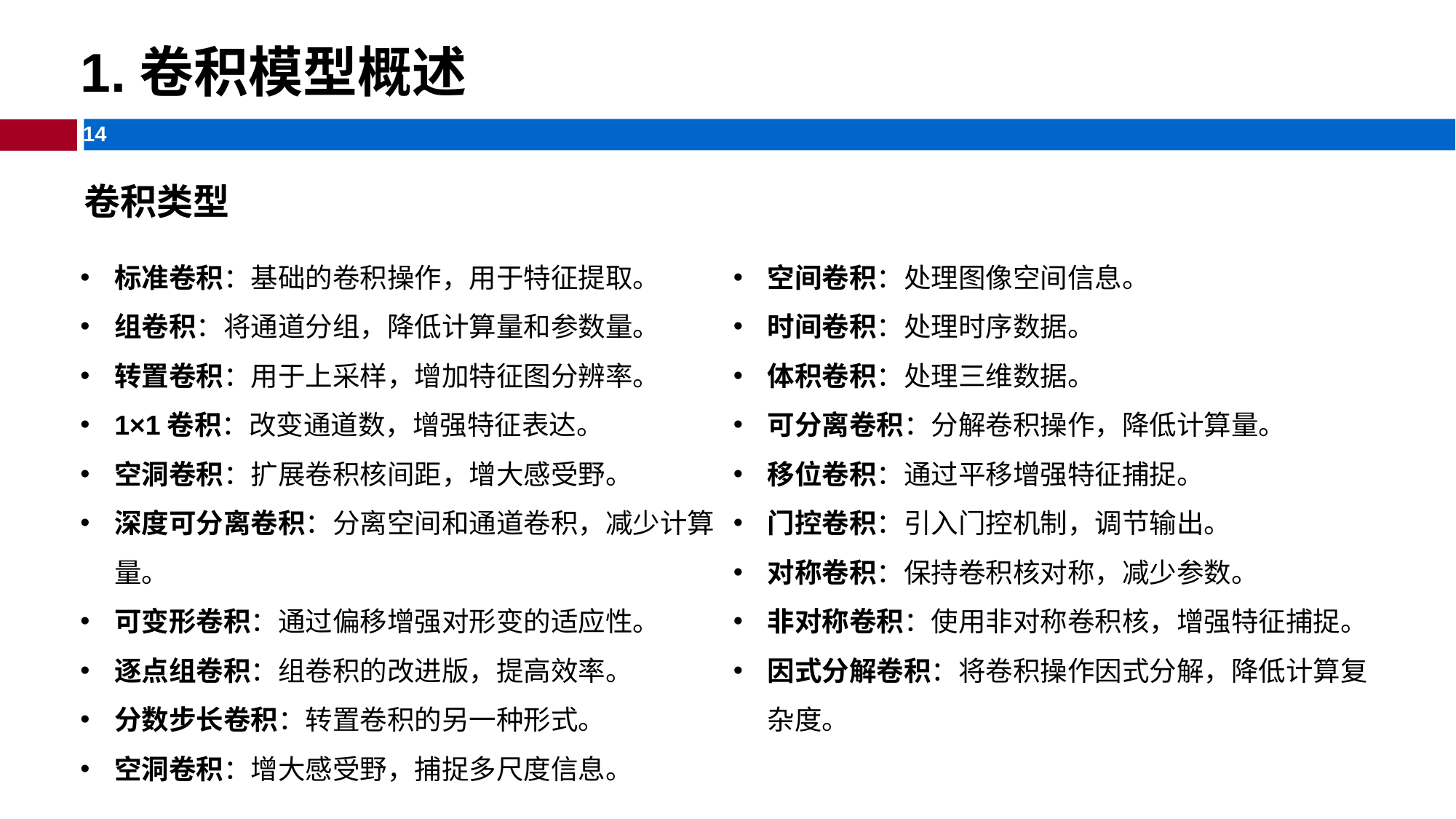

1.卷积模型概述

卷积类型
标准卷积：基础的卷积操作，用于特征提取。
组卷积：将通道分组，降低计算量和参数量。
转置卷积：用于上采样，增加特征图分辨率。
1×1卷积：改变通道数，增强特征表达。
空洞卷积：扩展卷积核间距，增大感受野。
深度可分离卷积：分离空间和通道卷积，减少计算量。
可变形卷积：通过偏移增强对形变的适应性。
逐点组卷积：组卷积的改进版，提高效率。
分数步长卷积：转置卷积的另一种形式。
空洞卷积：增大感受野，捕捉多尺度信息。
空间卷积：处理图像空间信息。
时间卷积：处理时序数据。
体积卷积：处理三维数据。
可分离卷积：分解卷积操作，降低计算量。
移位卷积：通过平移增强特征捕捉。
门控卷积：引入门控机制，调节输出。
对称卷积：保持卷积核对称，减少参数。
非对称卷积：使用非对称卷积核，增强特征捕捉。
因式分解卷积：将卷积操作因式分解，降低计算复杂度。